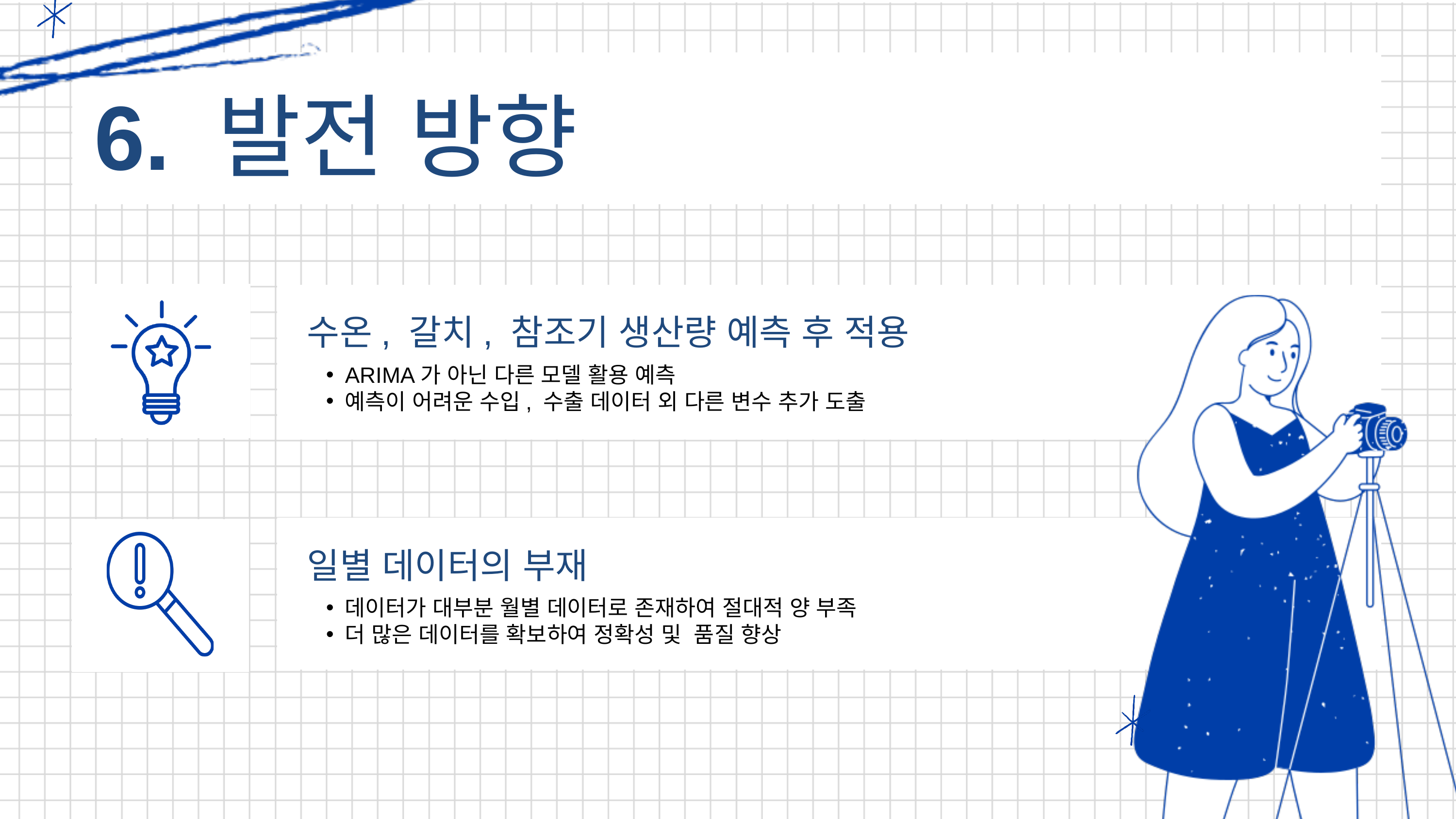

6. 발전 방향

수온, 갈치, 참조기 생산량 예측 후 적용
ARIMA가 아닌 다른 모델 활용 예측
예측이 어려운 수입, 수출 데이터 외 다른 변수 추가 도출

일별 데이터의 부재
데이터가 대부분 월별 데이터로 존재하여 절대적 양 부족
더 많은 데이터를 확보하여 정확성 및  품질 향상